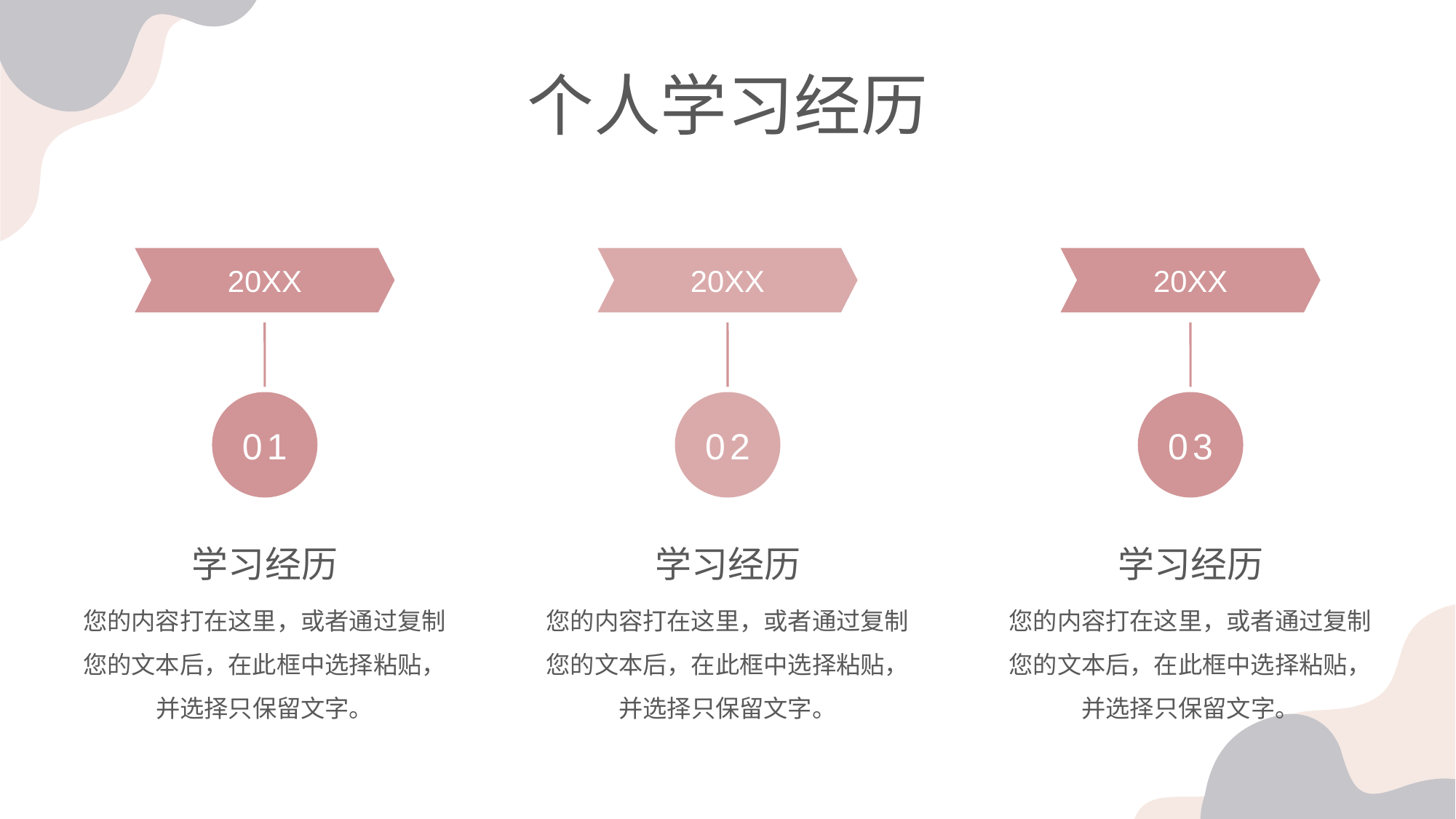

个人学习经历

20XX
01
学习经历
您的内容打在这里，或者通过复制您的文本后，在此框中选择粘贴，并选择只保留文字。

20XX
02
学习经历
您的内容打在这里，或者通过复制您的文本后，在此框中选择粘贴，并选择只保留文字。

20XX
03
学习经历
您的内容打在这里，或者通过复制您的文本后，在此框中选择粘贴，并选择只保留文字。